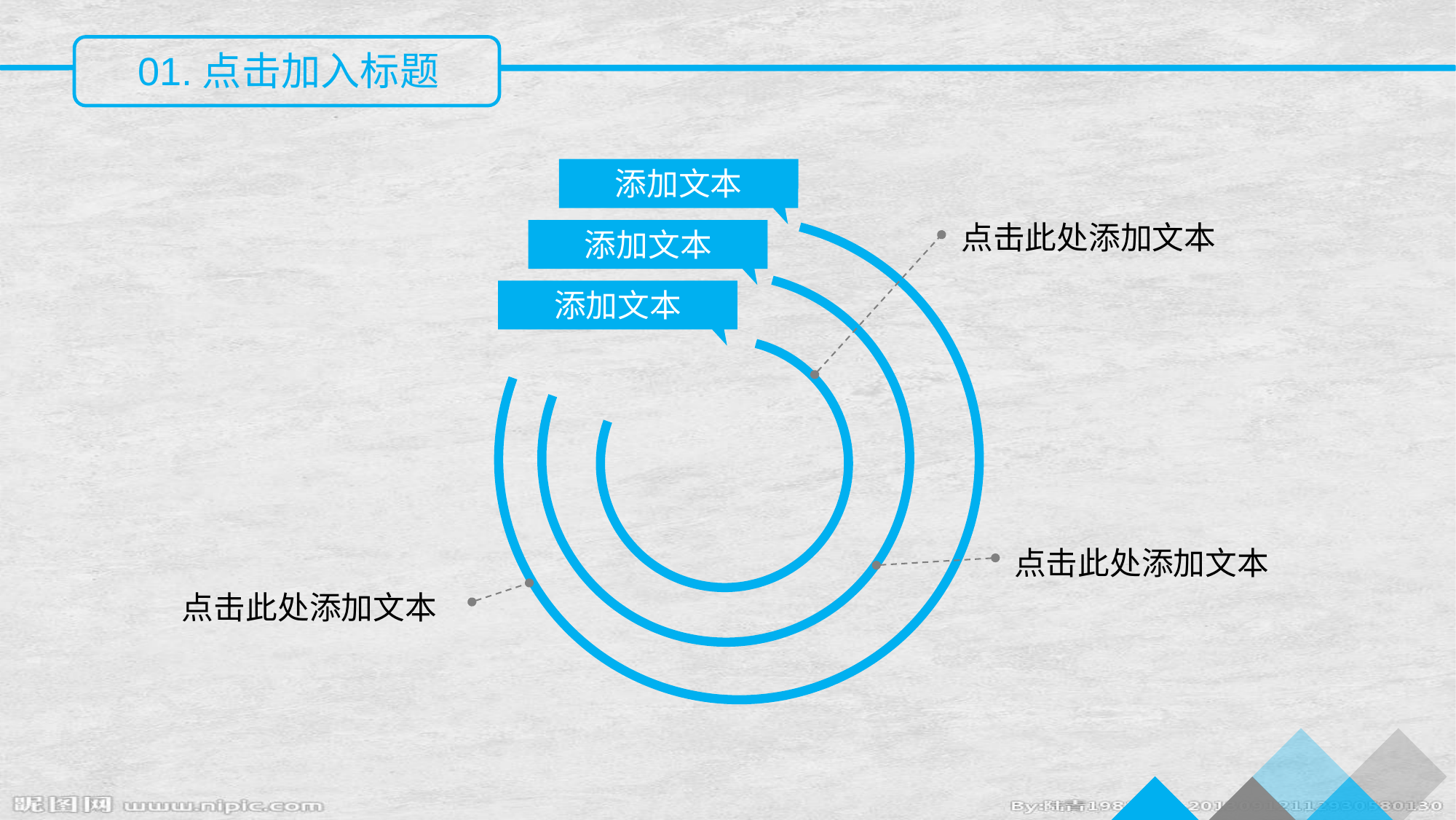

01.点击加入标题
添加文本
点击此处添加文本
添加文本

添加文本

点击此处添加文本
点击此处添加文本